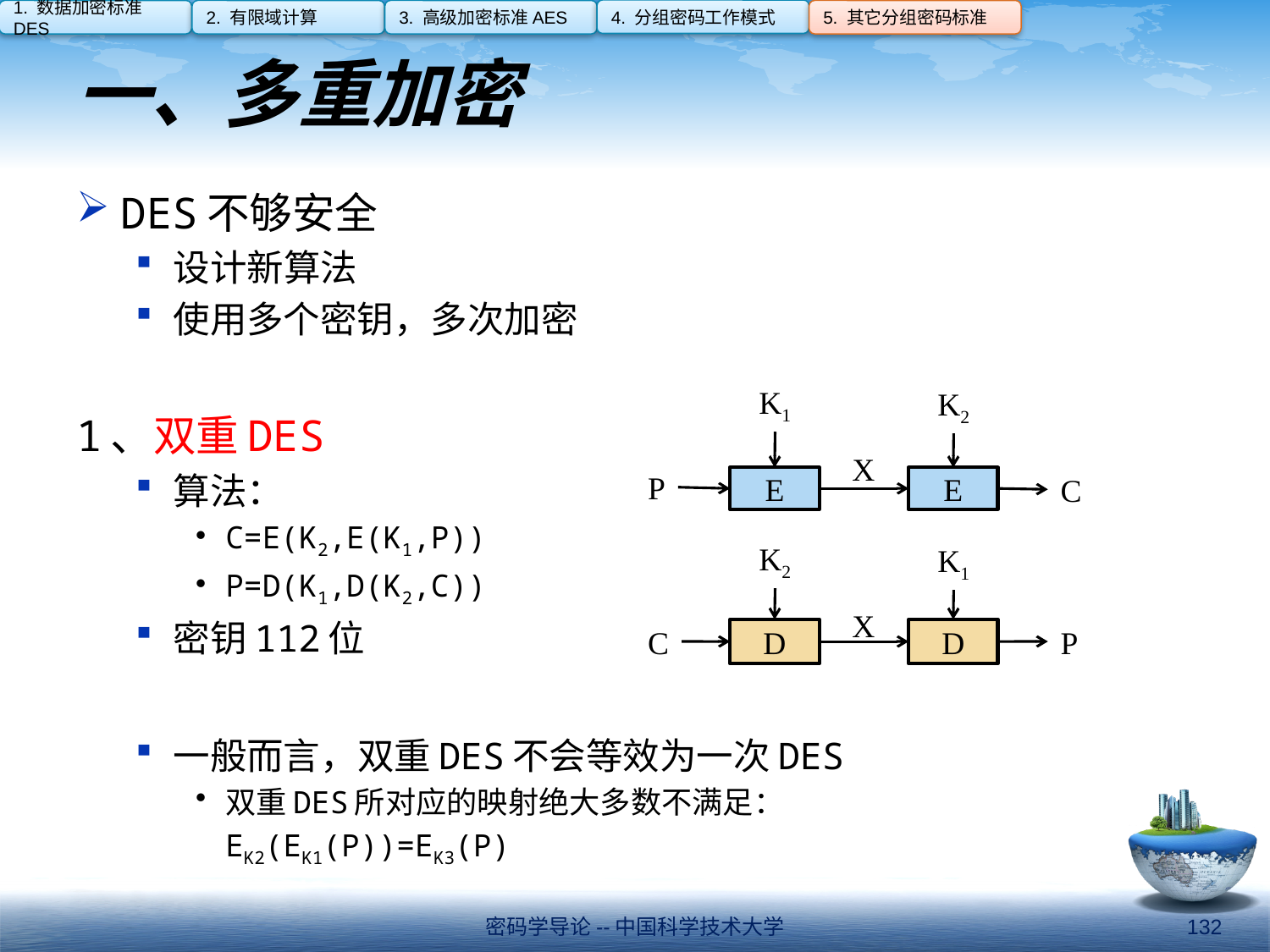

4. 分组密码工作模式
1. 数据加密标准DES
2. 有限域计算
3. 高级加密标准AES
5. 其它分组密码标准
# 一、多重加密
DES不够安全
设计新算法
使用多个密钥，多次加密

1、双重DES
算法：
C=E(K2,E(K1,P))
P=D(K1,D(K2,C))
密钥112位

一般而言，双重DES不会等效为一次DES
双重DES所对应的映射绝大多数不满足：
	EK2(EK1(P))=EK3(P)

K1
K2
X
P
C
E
E
K2
K1
X
C
P
D
D
密码学导论--中国科学技术大学
132